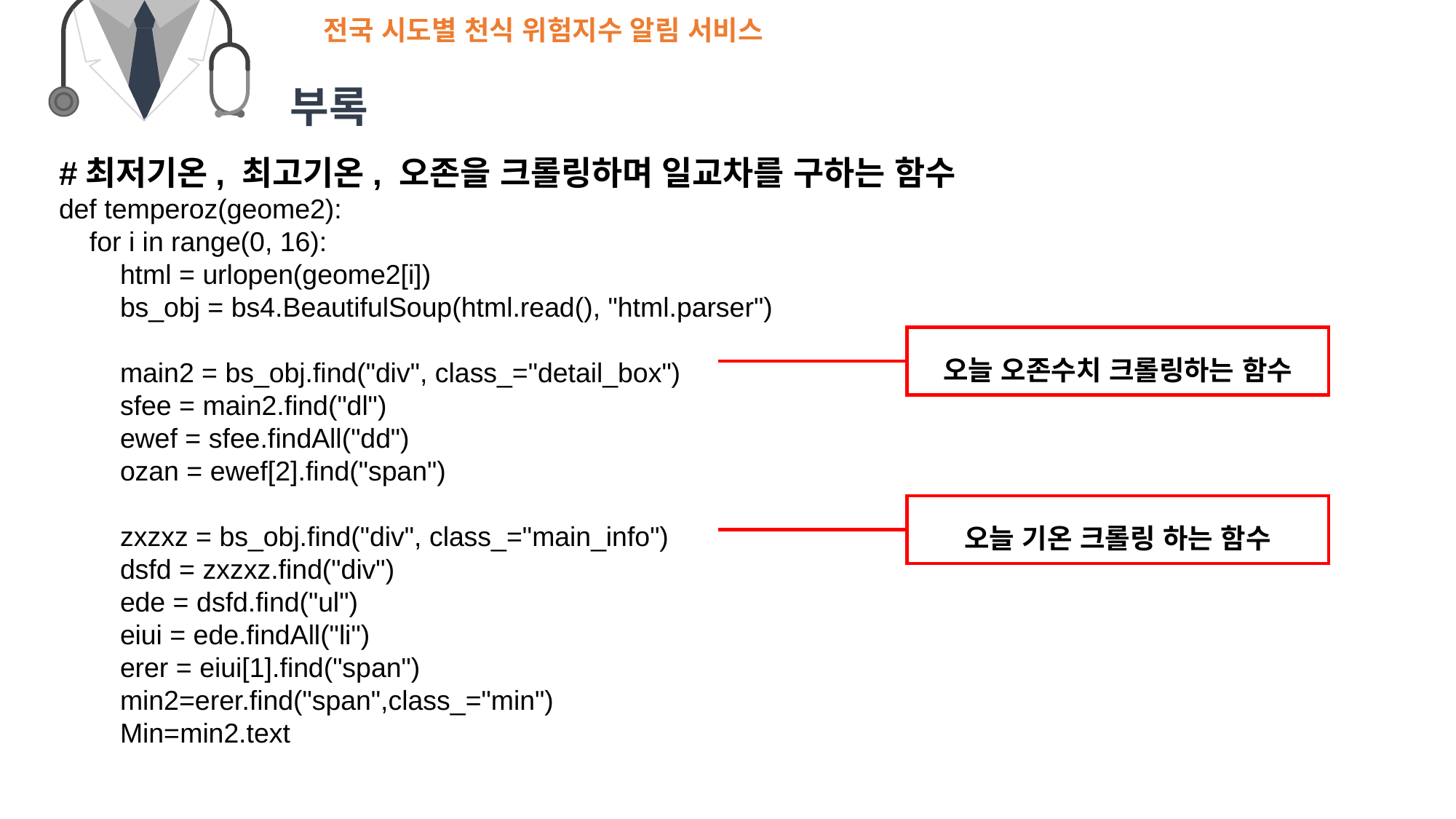

전국 시도별 천식 위험지수 알림 서비스
부록
#최저기온, 최고기온, 오존을 크롤링하며 일교차를 구하는 함수
def temperoz(geome2):
    for i in range(0, 16):
        html = urlopen(geome2[i])
        bs_obj = bs4.BeautifulSoup(html.read(), "html.parser")

        main2 = bs_obj.find("div", class_="detail_box")
        sfee = main2.find("dl")
        ewef = sfee.findAll("dd")
        ozan = ewef[2].find("span")

        zxzxz = bs_obj.find("div", class_="main_info")
        dsfd = zxzxz.find("div")
        ede = dsfd.find("ul")
        eiui = ede.findAll("li")
        erer = eiui[1].find("span")
        min2=erer.find("span",class_="min")
        Min=min2.text

오늘 오존수치 크롤링하는 함수
오늘 기온 크롤링 하는 함수